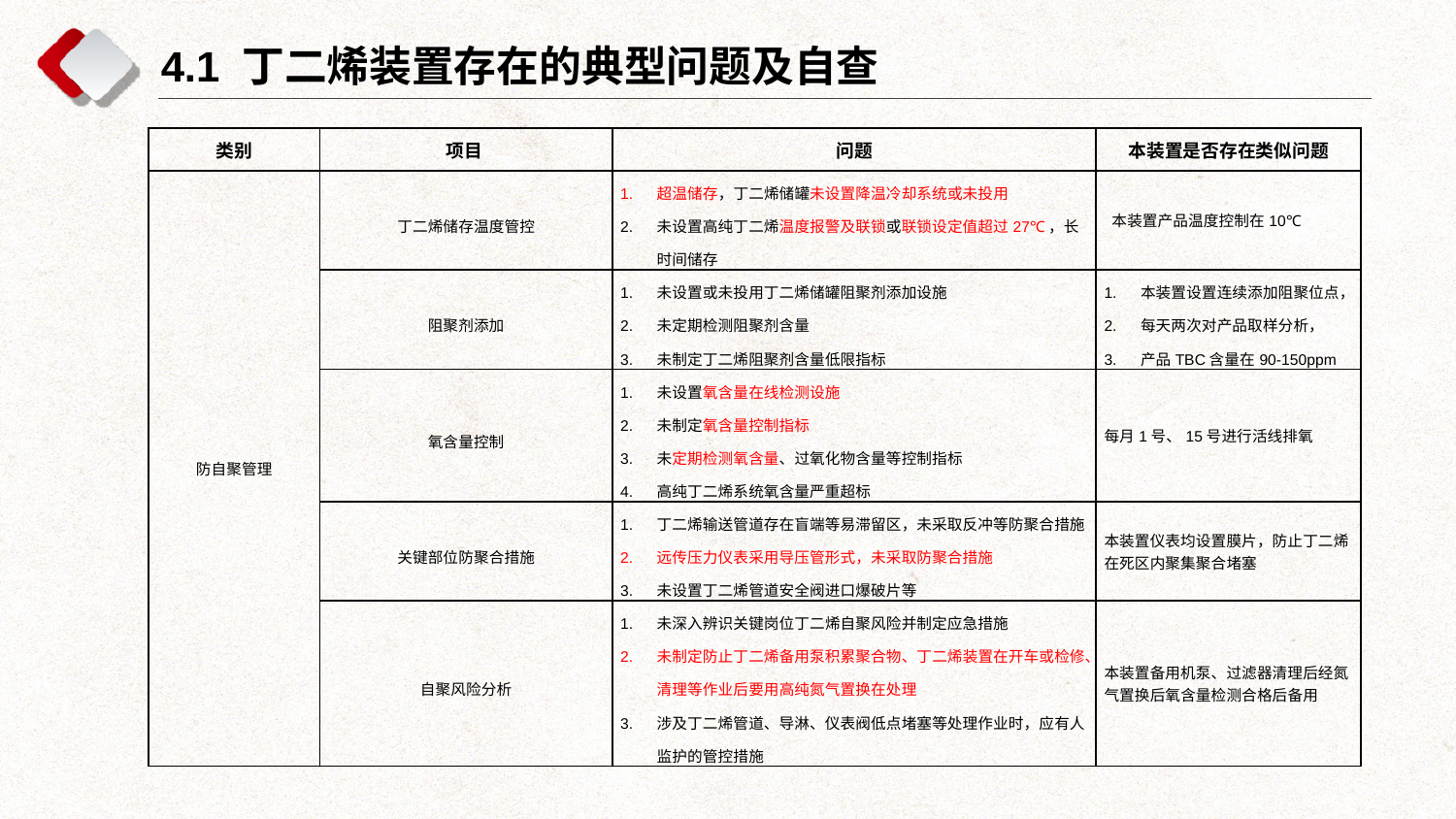

4.1 丁二烯装置存在的典型问题及自查
| 类别 | 项目 | 问题 | 本装置是否存在类似问题 |
| --- | --- | --- | --- |
| 防自聚管理 | 丁二烯储存温度管控 | 超温储存，丁二烯储罐未设置降温冷却系统或未投用 未设置高纯丁二烯温度报警及联锁或联锁设定值超过27℃，长时间储存 | 本装置产品温度控制在10℃ |
|  | 阻聚剂添加 | 未设置或未投用丁二烯储罐阻聚剂添加设施 未定期检测阻聚剂含量 未制定丁二烯阻聚剂含量低限指标 | 本装置设置连续添加阻聚位点， 每天两次对产品取样分析， 产品TBC含量在90-150ppm |
|  | 氧含量控制 | 未设置氧含量在线检测设施 未制定氧含量控制指标 未定期检测氧含量、过氧化物含量等控制指标 高纯丁二烯系统氧含量严重超标 | 每月1号、15号进行活线排氧 |
|  | 关键部位防聚合措施 | 丁二烯输送管道存在盲端等易滞留区，未采取反冲等防聚合措施 远传压力仪表采用导压管形式，未采取防聚合措施 未设置丁二烯管道安全阀进口爆破片等 | 本装置仪表均设置膜片，防止丁二烯在死区内聚集聚合堵塞 |
|  | 自聚风险分析 | 未深入辨识关键岗位丁二烯自聚风险并制定应急措施 未制定防止丁二烯备用泵积累聚合物、丁二烯装置在开车或检修、清理等作业后要用高纯氮气置换在处理 涉及丁二烯管道、导淋、仪表阀低点堵塞等处理作业时，应有人监护的管控措施 | 本装置备用机泵、过滤器清理后经氮气置换后氧含量检测合格后备用 |